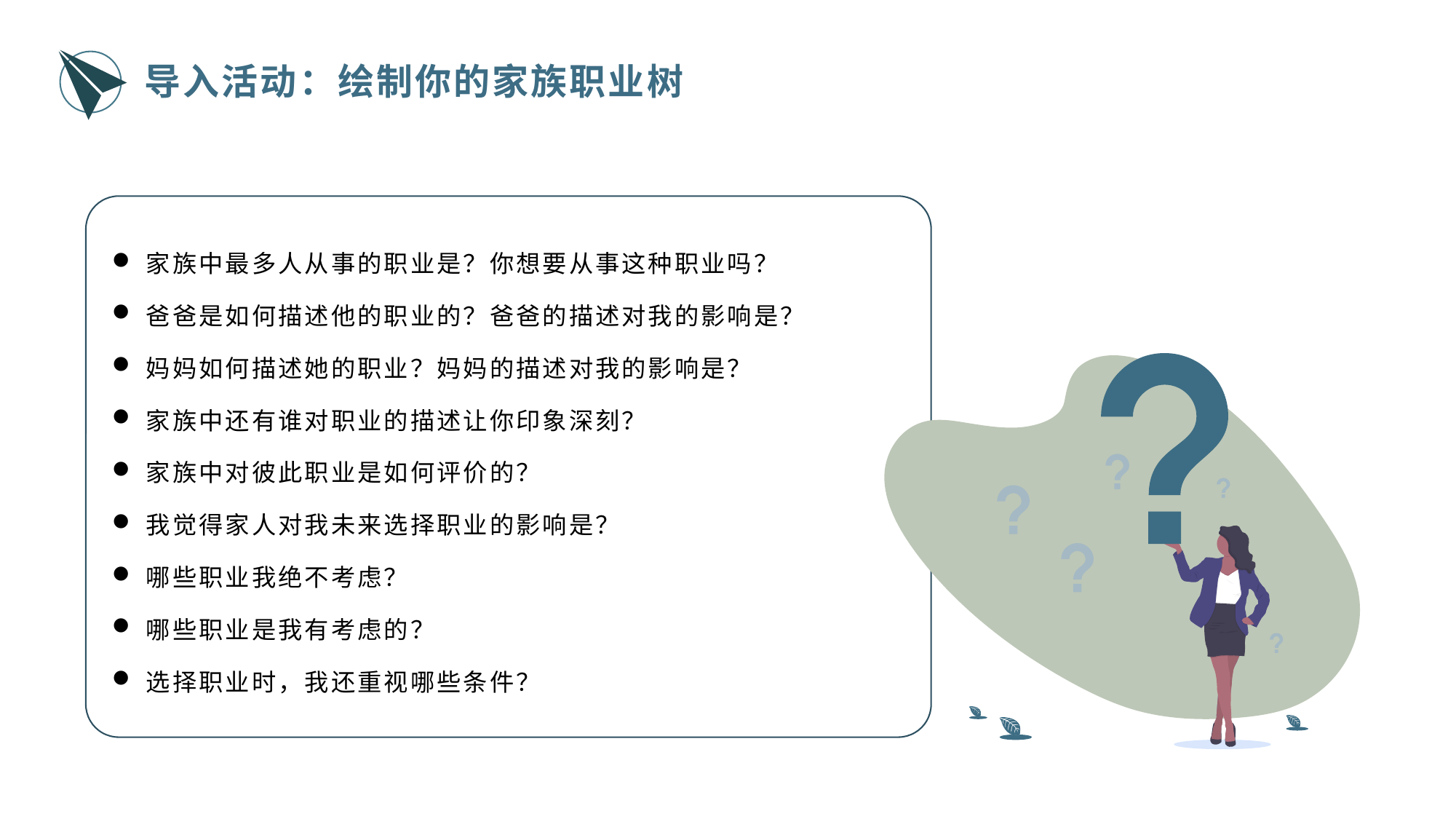

导入活动：绘制你的家族职业树

家族中最多人从事的职业是？你想要从事这种职业吗？
爸爸是如何描述他的职业的？爸爸的描述对我的影响是？
妈妈如何描述她的职业？妈妈的描述对我的影响是？
家族中还有谁对职业的描述让你印象深刻？
家族中对彼此职业是如何评价的？
我觉得家人对我未来选择职业的影响是？
哪些职业我绝不考虑？
哪些职业是我有考虑的？
选择职业时，我还重视哪些条件？